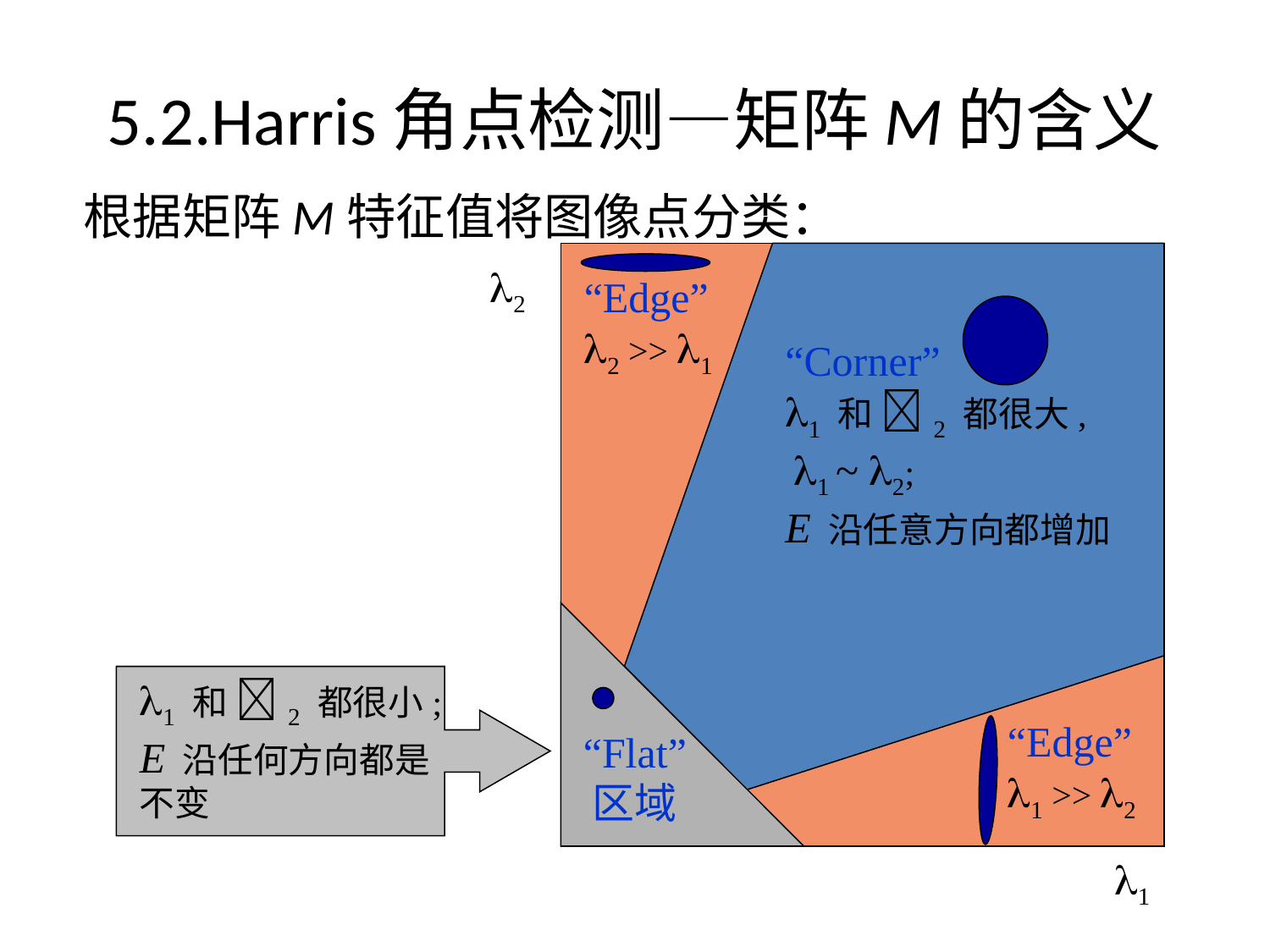

# 5.2.Harris角点检测—矩阵M的含义
根据矩阵M特征值将图像点分类：

λ2

“Edge”
λ2 >> λ1

“Corner”
λ1 和 λ2 都很大,
 λ1 ~ λ2;
E 沿任意方向都增加

λ1 和 λ2 都很小;
E 沿任何方向都是不变

“Edge”
λ1 >> λ2
“Flat” 区域

λ1